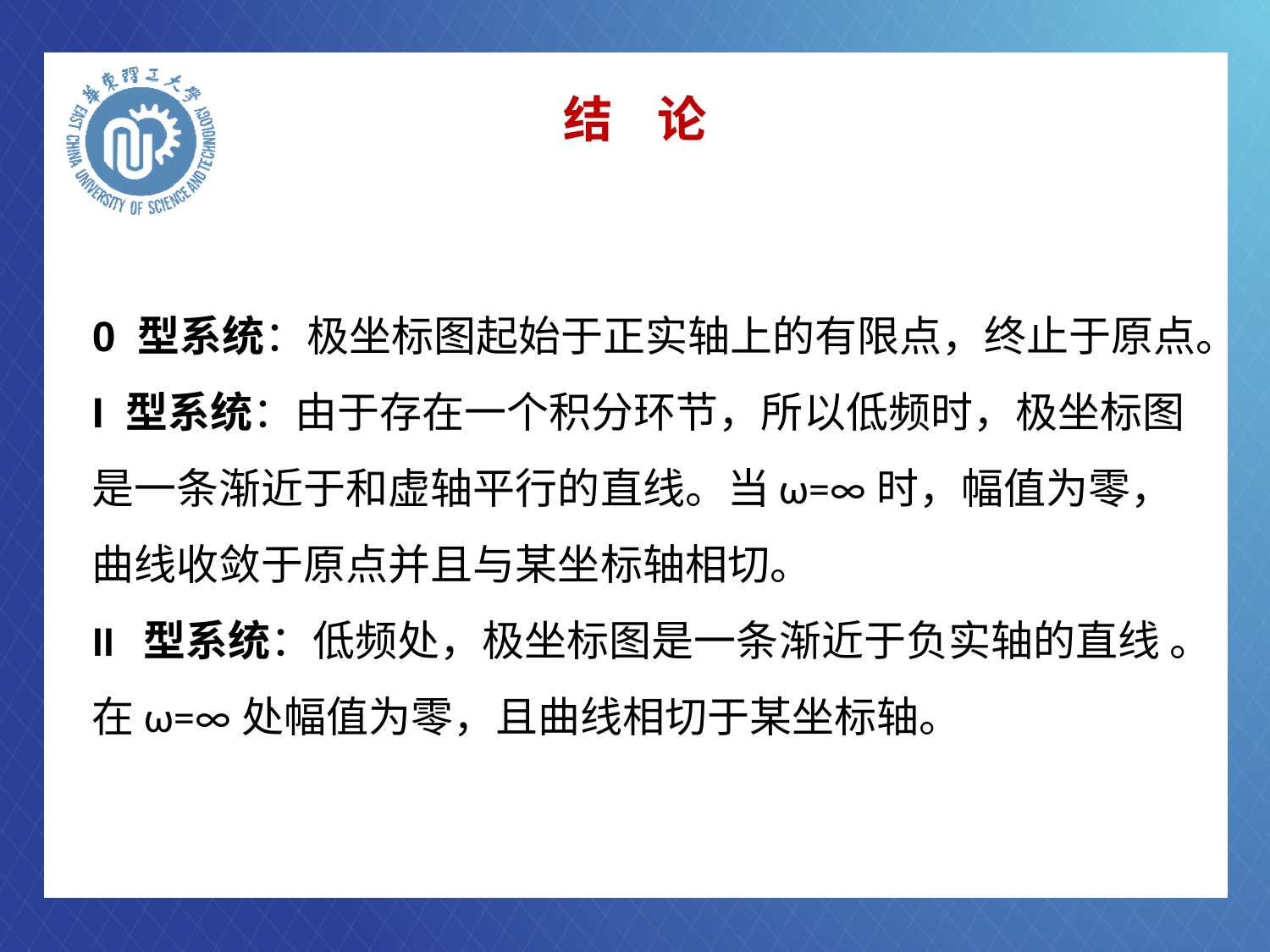

# 结    论
0 型系统：极坐标图起始于正实轴上的有限点，终止于原点。
I 型系统：由于存在一个积分环节，所以低频时，极坐标图是一条渐近于和虚轴平行的直线。当ω=∞时，幅值为零，曲线收敛于原点并且与某坐标轴相切。
II  型系统：低频处，极坐标图是一条渐近于负实轴的直线 。在ω=∞处幅值为零，且曲线相切于某坐标轴。